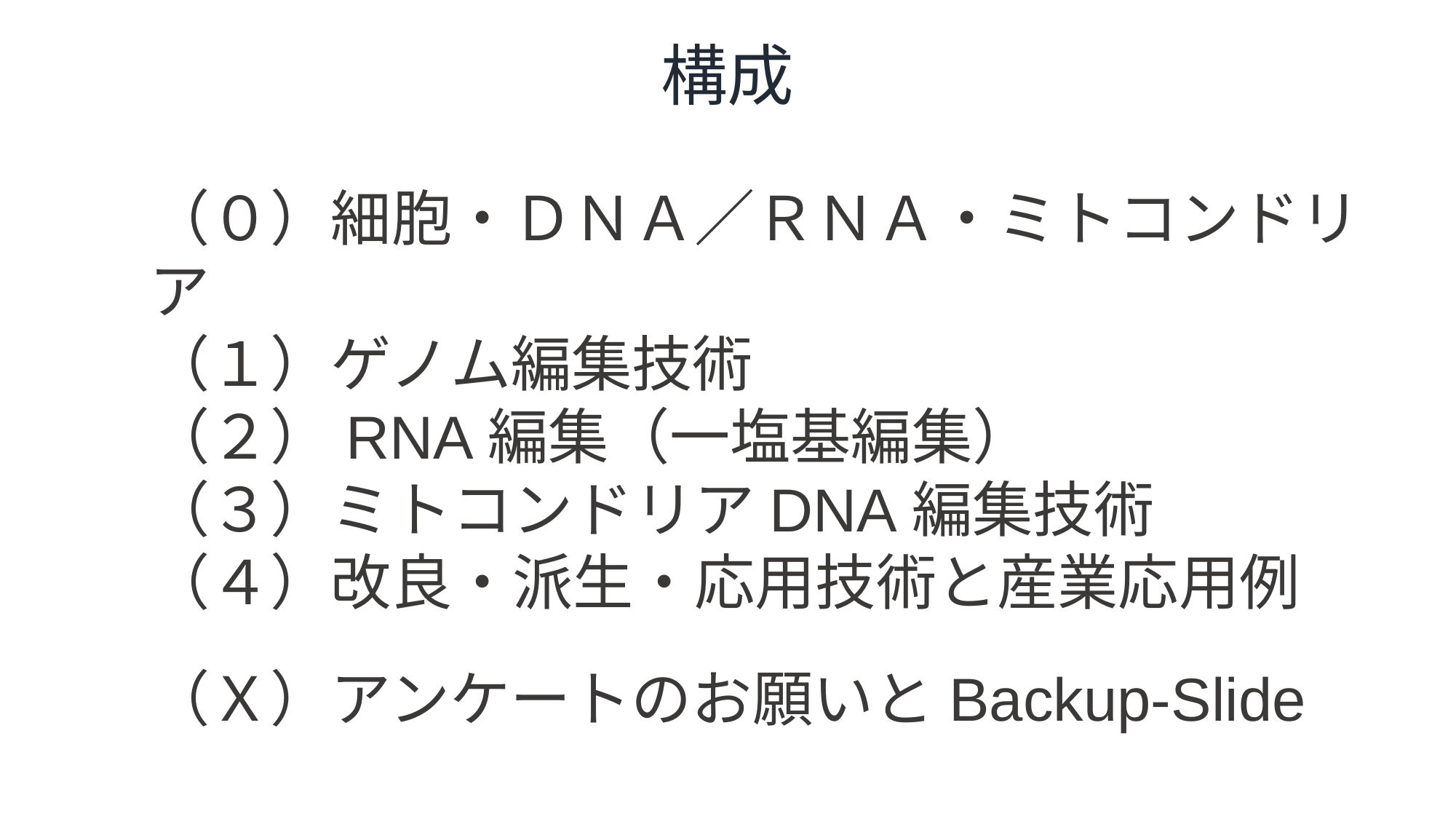

構成
（０）細胞・ＤＮＡ／ＲＮＡ・ミトコンドリア
（１）ゲノム編集技術
（２）RNA編集（一塩基編集）
（３）ミトコンドリアDNA編集技術
（４）改良・派生・応用技術と産業応用例

（Ｘ）アンケートのお願いとBackup-Slide